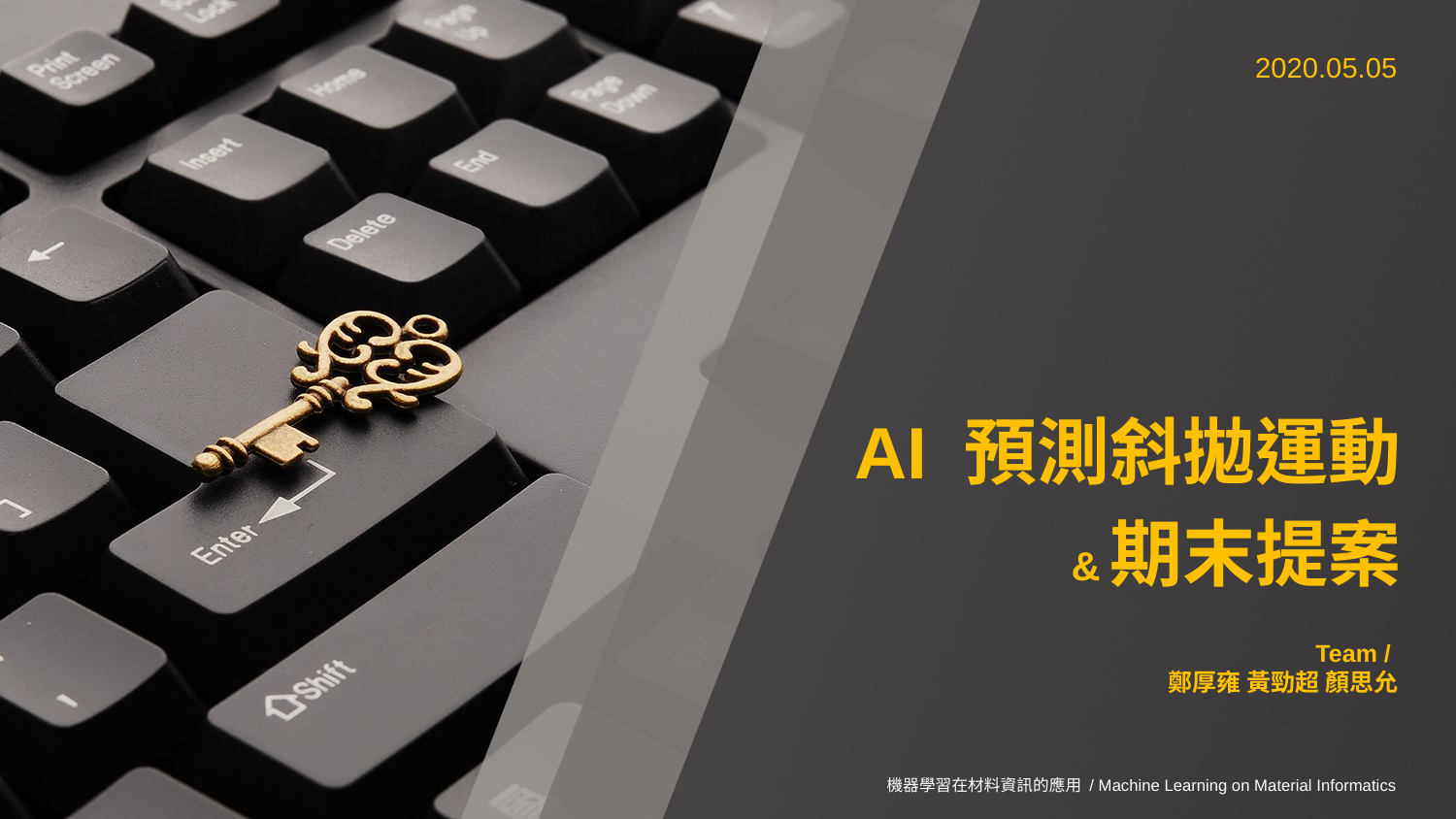

2020.05.05
AI 預測斜拋運動
&期末提案
Team /
鄭厚雍 黃勁超 顏思允
機器學習在材料資訊的應用 / Machine Learning on Material Informatics